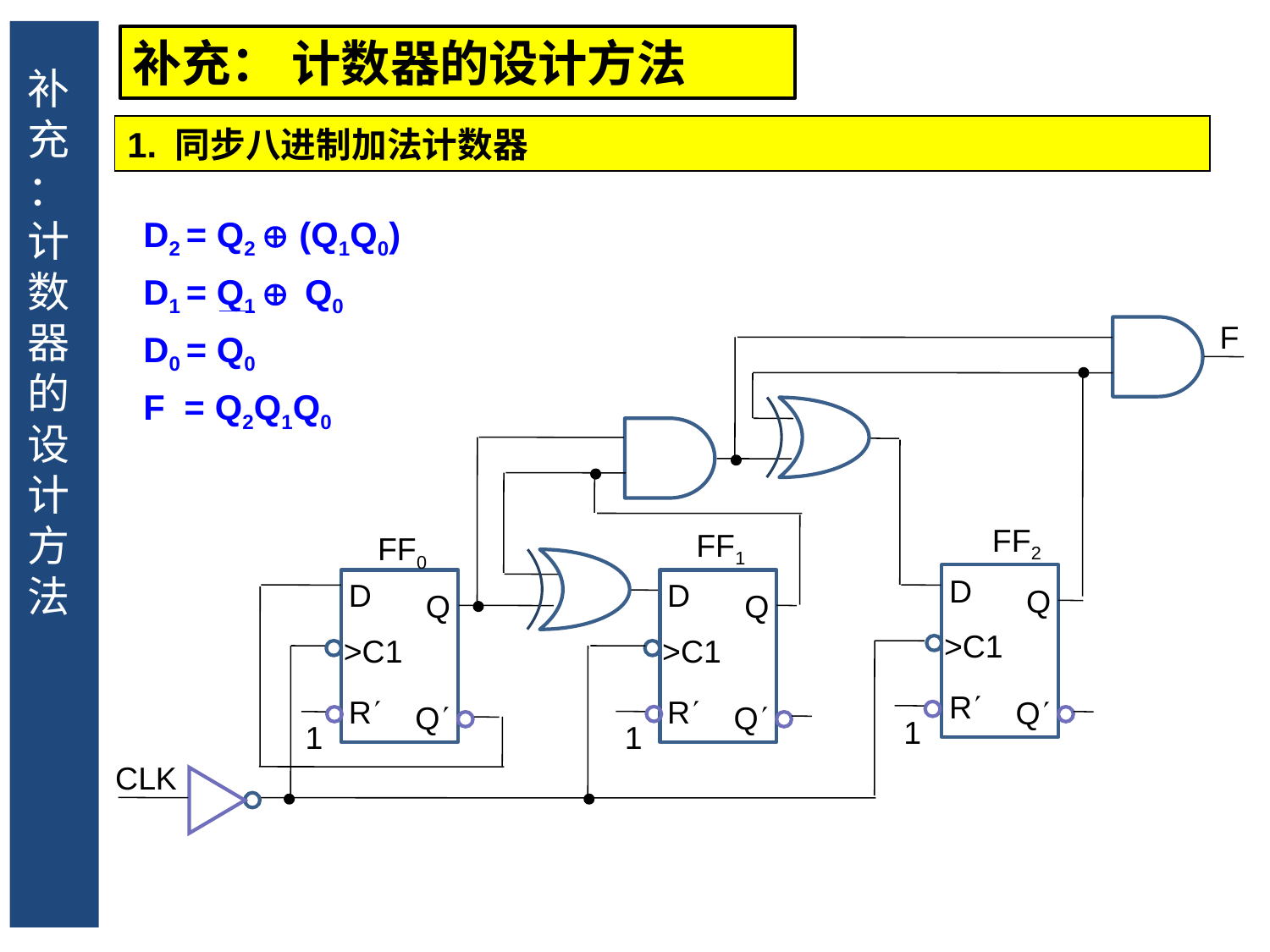

补充： 计数器的设计方法
补充： 计数器的设计方法
1. 同步八进制加法计数器
D2 = Q2 ⊕ (Q1Q0)
D1 = Q1 ⊕  Q0
D0 = Q0
F  = Q2Q1Q0
F

FF2
FF1
FF0

D

D
D

Q
Q
Q

>C1
>C1
>C1

R′
R′
R′
Q′
Q′
Q′

1

1
1

CLK